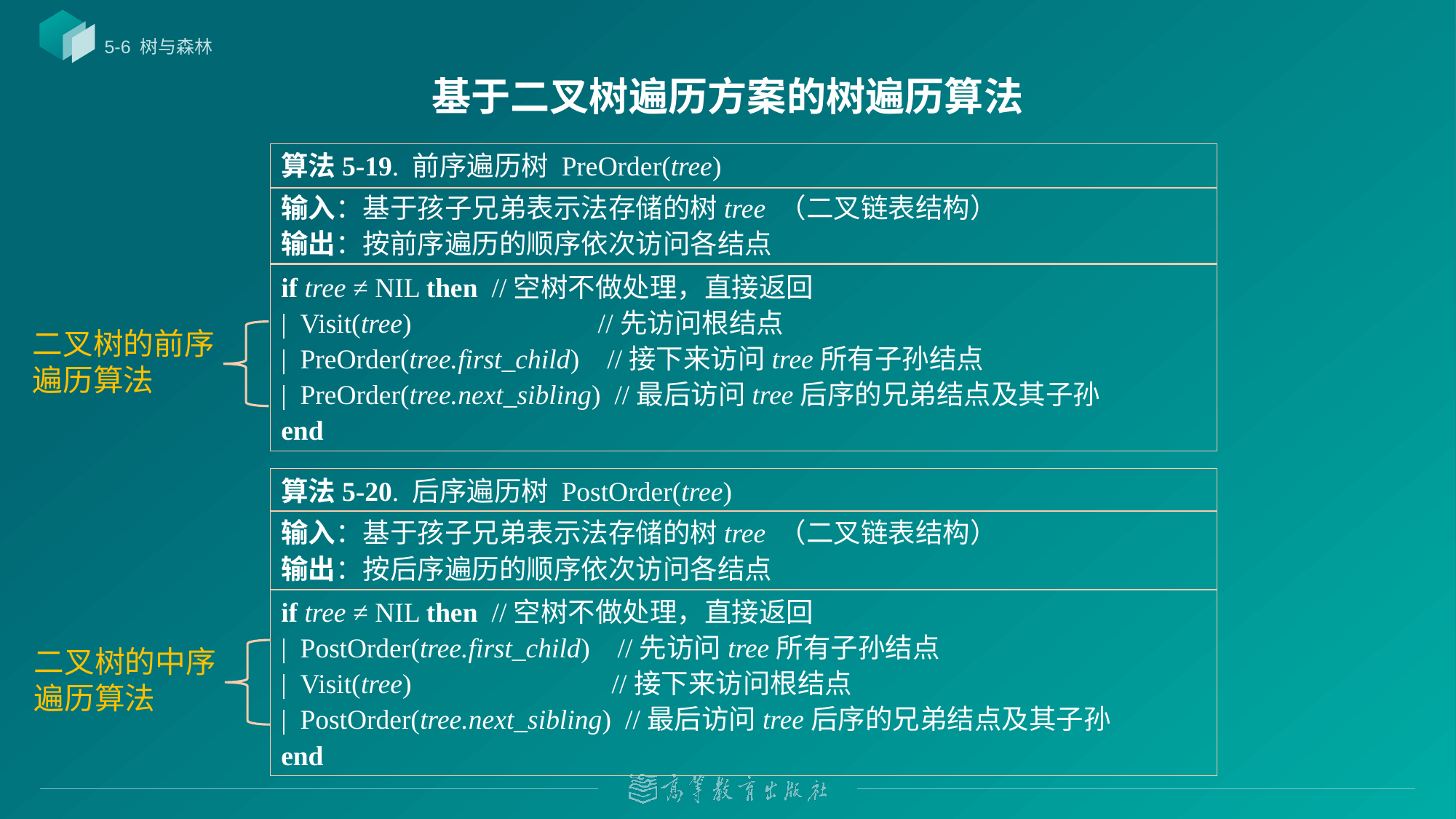

5-6 树与森林
# 基于二叉树遍历方案的树遍历算法
算法5-19. 前序遍历树 PreOrder(tree)
输入：基于孩子兄弟表示法存储的树tree （二叉链表结构）
输出：按前序遍历的顺序依次访问各结点
if tree ≠ NIL then  //空树不做处理，直接返回
|  Visit(tree)                           //先访问根结点
|  PreOrder(tree.first_child)    //接下来访问tree所有子孙结点
|  PreOrder(tree.next_sibling)  //最后访问tree后序的兄弟结点及其子孙
end
二叉树的前序遍历算法

算法5-20. 后序遍历树 PostOrder(tree)
输入：基于孩子兄弟表示法存储的树tree （二叉链表结构）
输出：按后序遍历的顺序依次访问各结点
if tree ≠ NIL then  //空树不做处理，直接返回
|  PostOrder(tree.first_child)    //先访问tree所有子孙结点
|  Visit(tree)                             //接下来访问根结点
|  PostOrder(tree.next_sibling)  //最后访问tree后序的兄弟结点及其子孙
end
二叉树的中序遍历算法